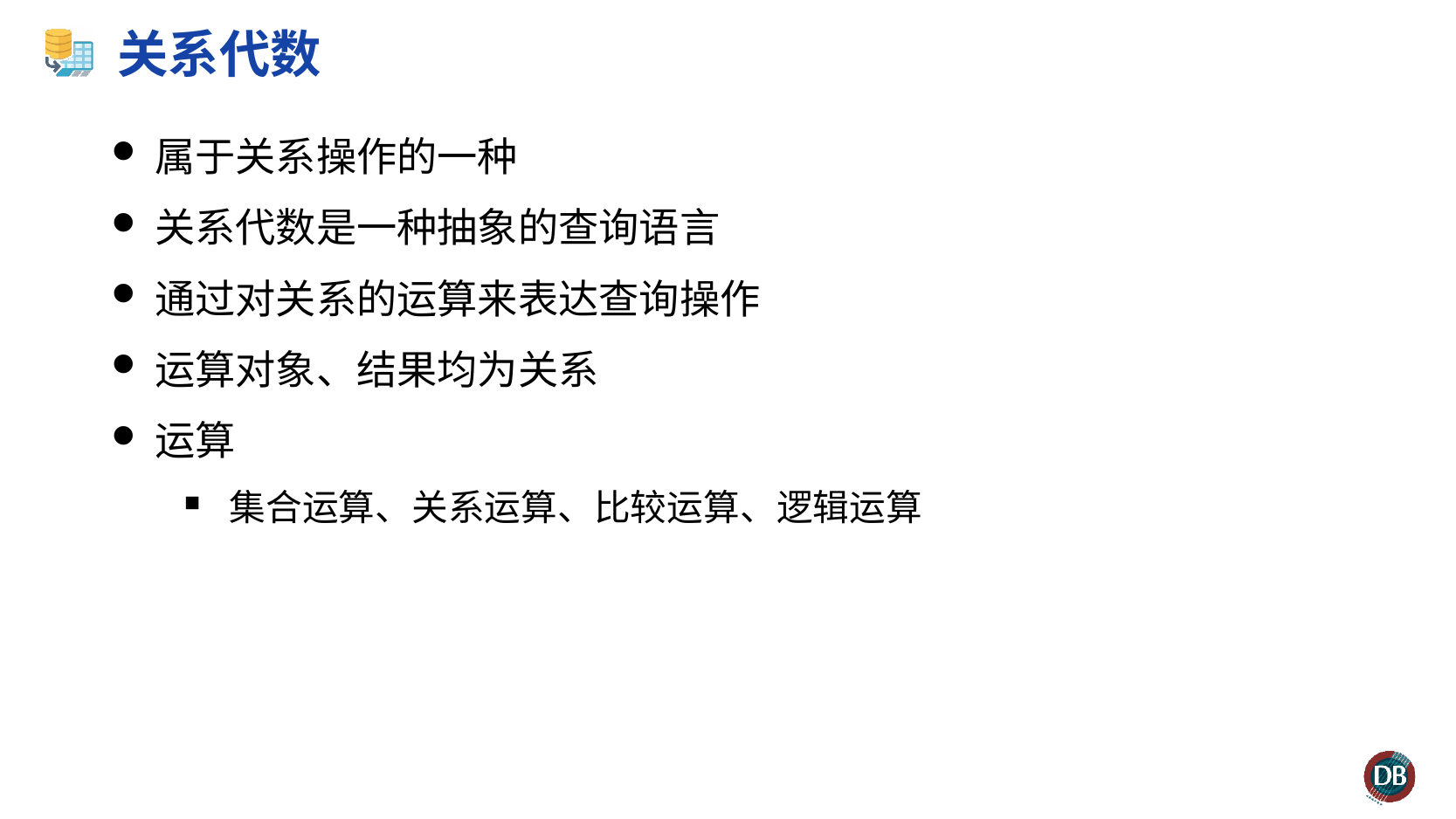

# 关系代数
属于关系操作的一种
关系代数是一种抽象的查询语言
通过对关系的运算来表达查询操作
运算对象、结果均为关系
运算
集合运算、关系运算、比较运算、逻辑运算